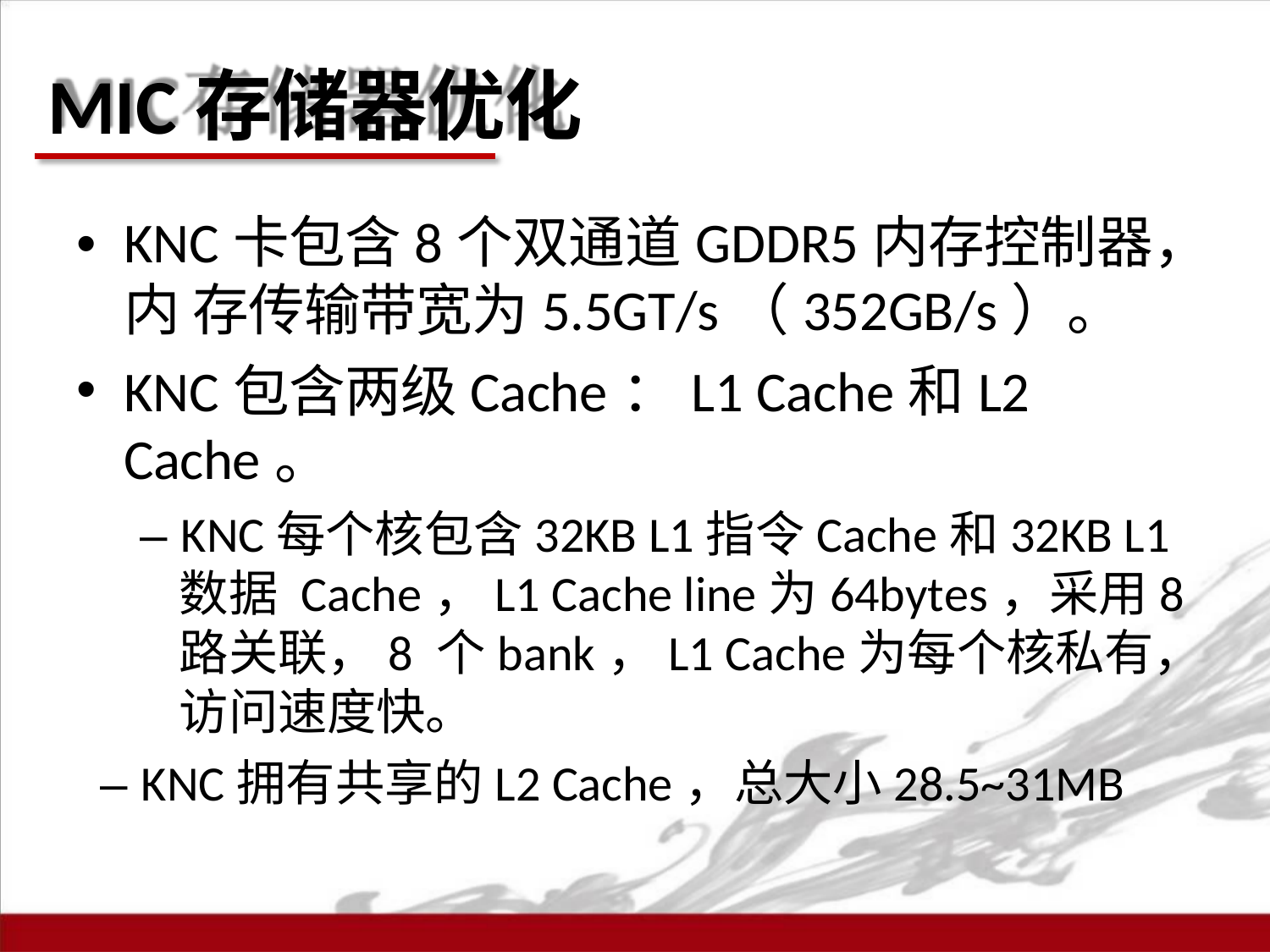

# MIC存储器优化

•	KNC卡包含8个双通道GDDR5内存控制器，内 存传输带宽为5.5GT/s（352GB/s）。
KNC包含两级Cache：L1 Cache和L2 Cache。
– KNC每个核包含32KB L1指令Cache和32KB L1数据 Cache，L1 Cache line为64bytes，采用8路关联，8 个bank，L1 Cache为每个核私有，访问速度快。
– KNC拥有共享的L2 Cache，总大小28.5~31MB

68